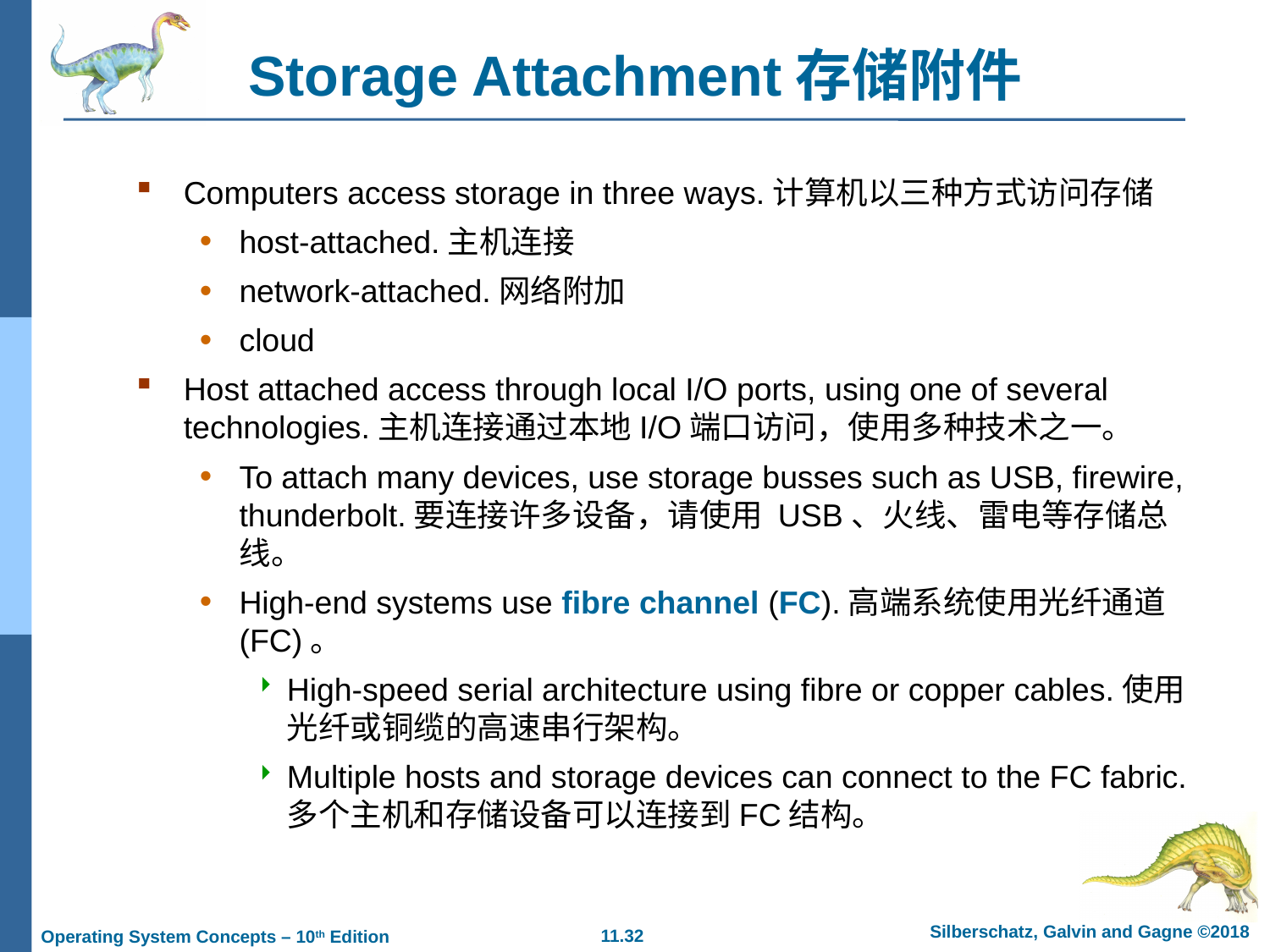

# Storage Attachment存储附件
Computers access storage in three ways.计算机以三种方式访问存储
host-attached.主机连接
network-attached.网络附加
cloud
Host attached access through local I/O ports, using one of several technologies.主机连接通过本地I/O端口访问，使用多种技术之一。
To attach many devices, use storage busses such as USB, firewire, thunderbolt.要连接许多设备，请使用 USB、火线、雷电等存储总线。
High-end systems use fibre channel (FC).高端系统使用光纤通道 (FC)。
High-speed serial architecture using fibre or copper cables.使用光纤或铜缆的高速串行架构。
Multiple hosts and storage devices can connect to the FC fabric.多个主机和存储设备可以连接到FC结构。